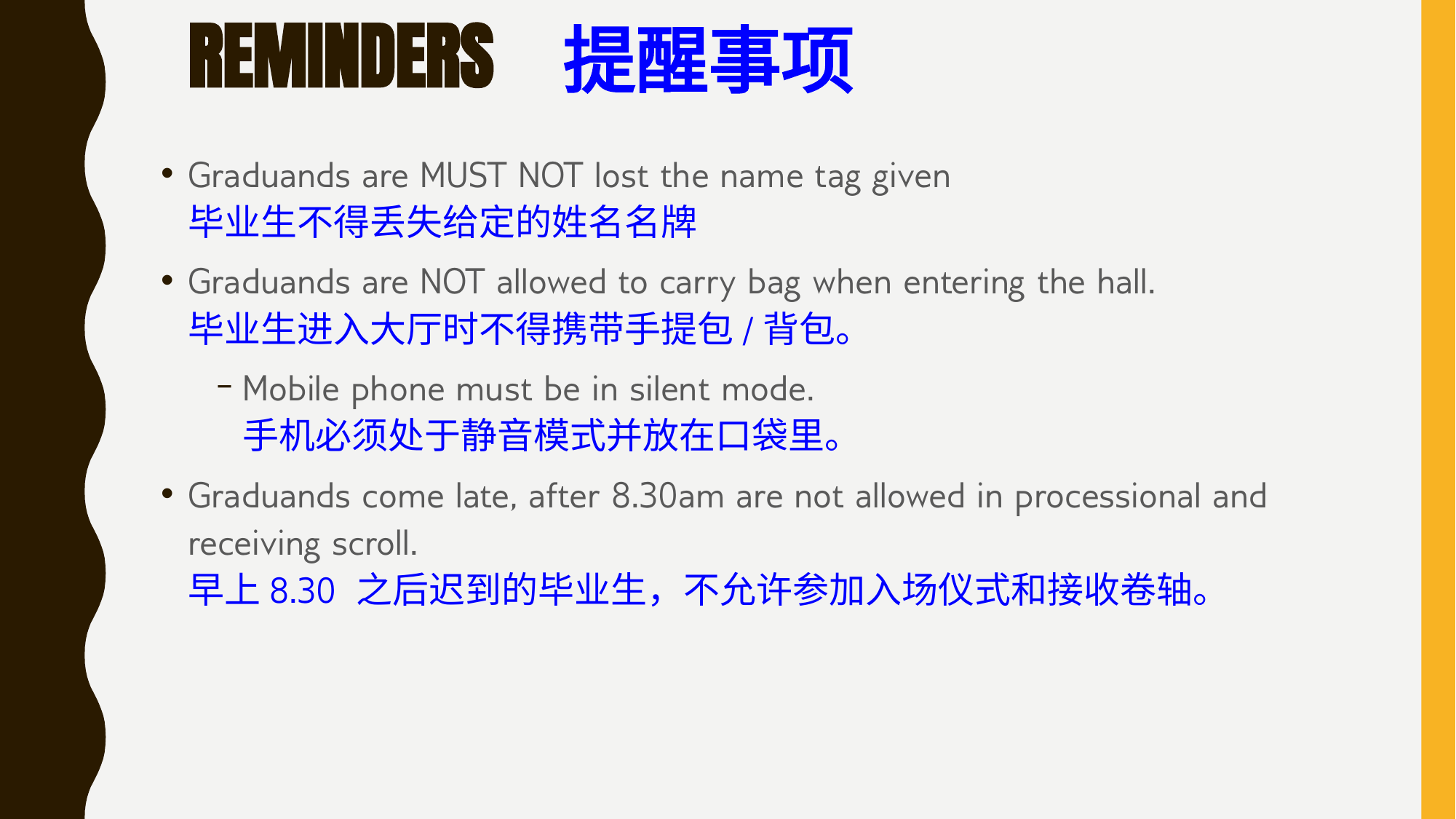

# REMINDERS   提醒事项
Graduands are MUST NOT lost the name tag given
毕业生不得丢失给定的姓名名牌
Graduands are NOT allowed to carry bag when entering the hall.
毕业生进入大厅时不得携带手提包/背包。
Mobile phone must be in silent mode.
手机必须处于静音模式并放在口袋里。
Graduands come late, after 8.30am are not allowed in processional and receiving scroll.
早上8.30 之后迟到的毕业生，不允许参加入场仪式和接收卷轴。